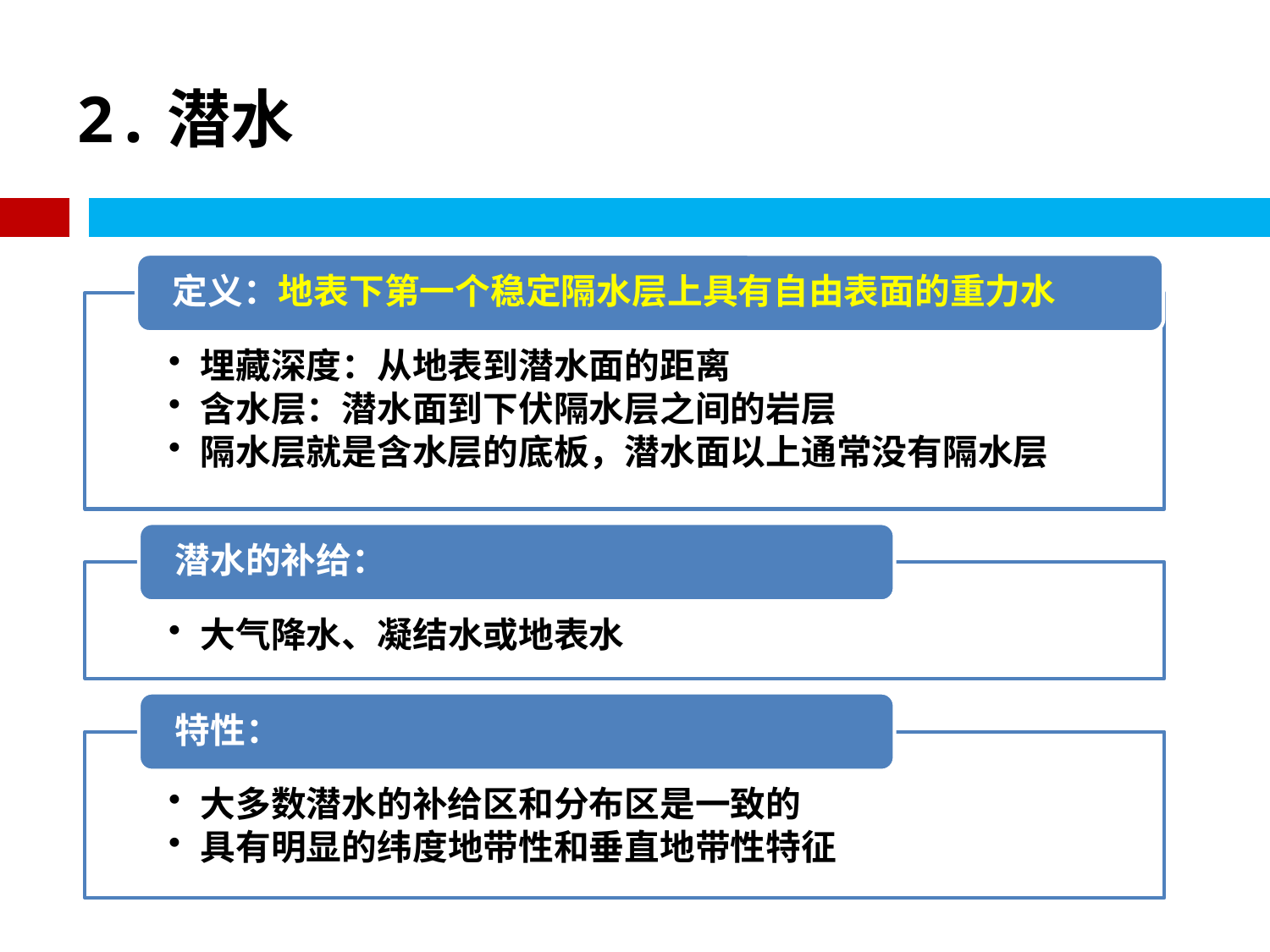

# 2.潜水
埋藏深度：从地表到潜水面的距离
含水层：潜水面到下伏隔水层之间的岩层
隔水层就是含水层的底板，潜水面以上通常没有隔水层
定义：地表下第一个稳定隔水层上具有自由表面的重力水
大气降水、凝结水或地表水
潜水的补给：
大多数潜水的补给区和分布区是一致的
具有明显的纬度地带性和垂直地带性特征
特性：